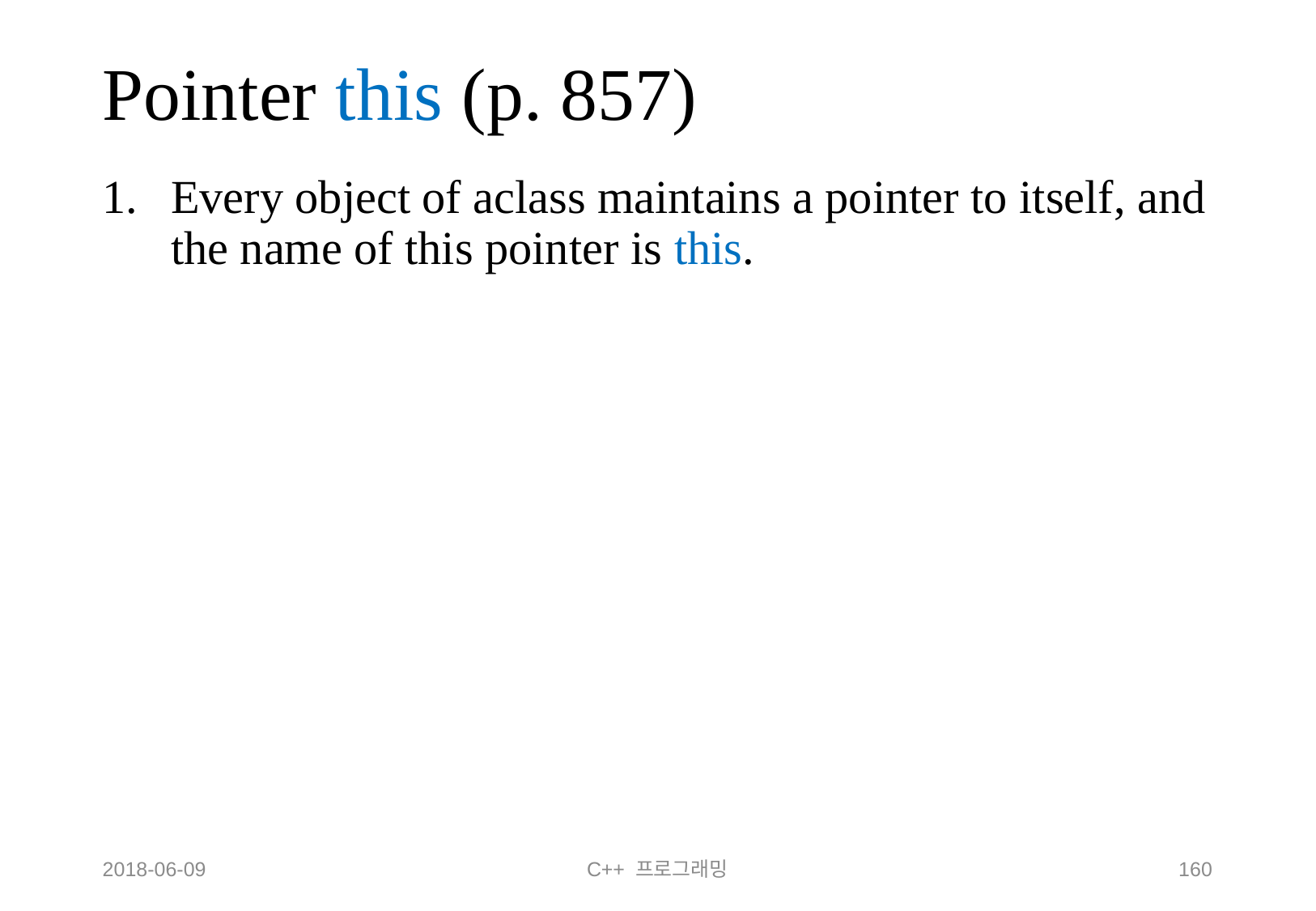

# Pointer this (p. 857)
Every object of aclass maintains a pointer to itself, and the name of this pointer is this.
2018-06-09
C++ 프로그래밍
160